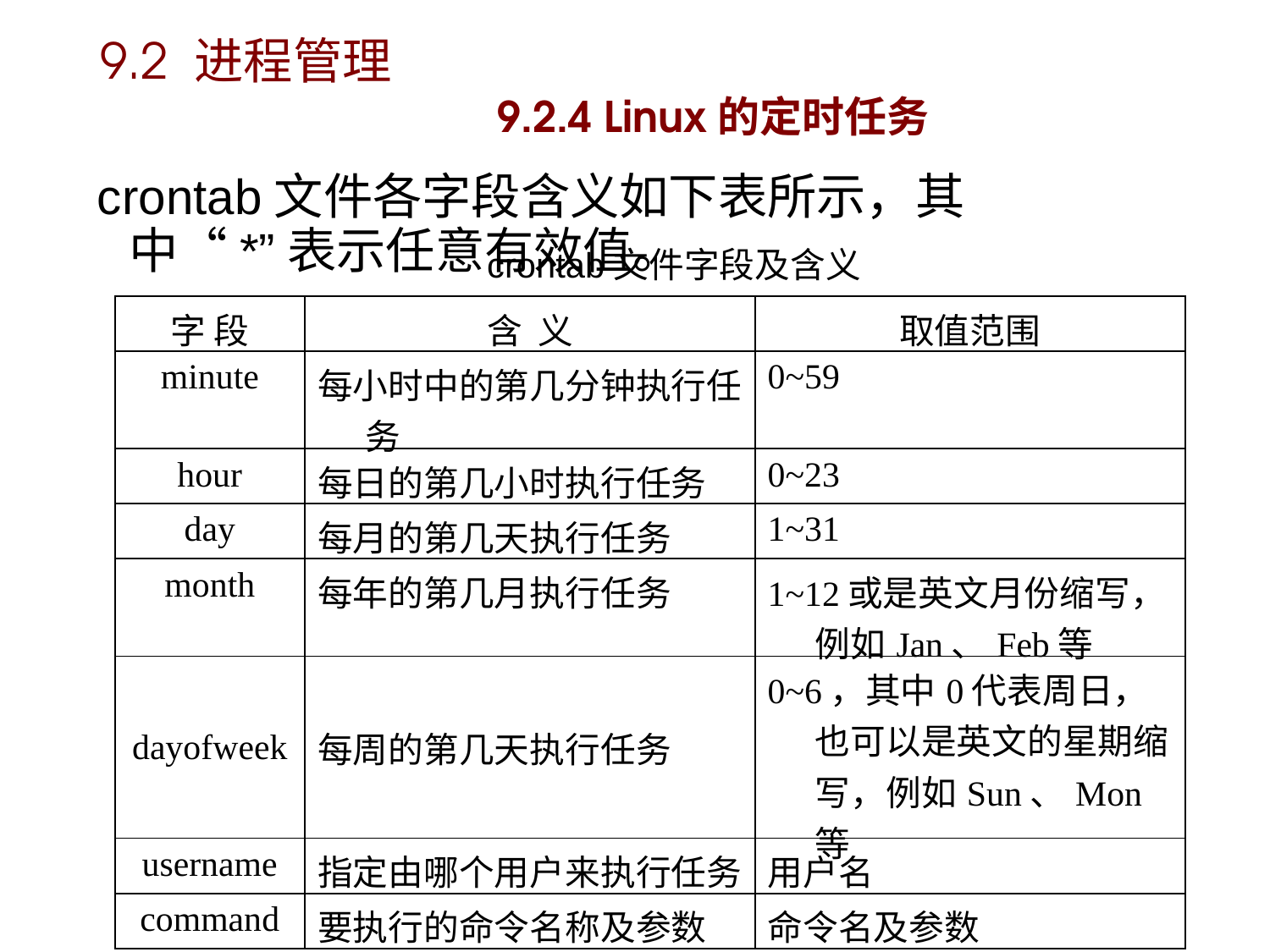

# 9.2 进程管理 9.2.4 Linux的定时任务
crontab文件各字段含义如下表所示，其中“*”表示任意有效值。
crontab文件字段及含义
| 字 段 | 含 义 | 取值范围 |
| --- | --- | --- |
| minute | 每小时中的第几分钟执行任务 | 0~59 |
| hour | 每日的第几小时执行任务 | 0~23 |
| day | 每月的第几天执行任务 | 1~31 |
| month | 每年的第几月执行任务 | 1~12或是英文月份缩写，例如Jan、Feb等 |
| dayofweek | 每周的第几天执行任务 | 0~6，其中0代表周日，也可以是英文的星期缩写，例如Sun、Mon等 |
| username | 指定由哪个用户来执行任务 | 用户名 |
| command | 要执行的命令名称及参数 | 命令名及参数 |